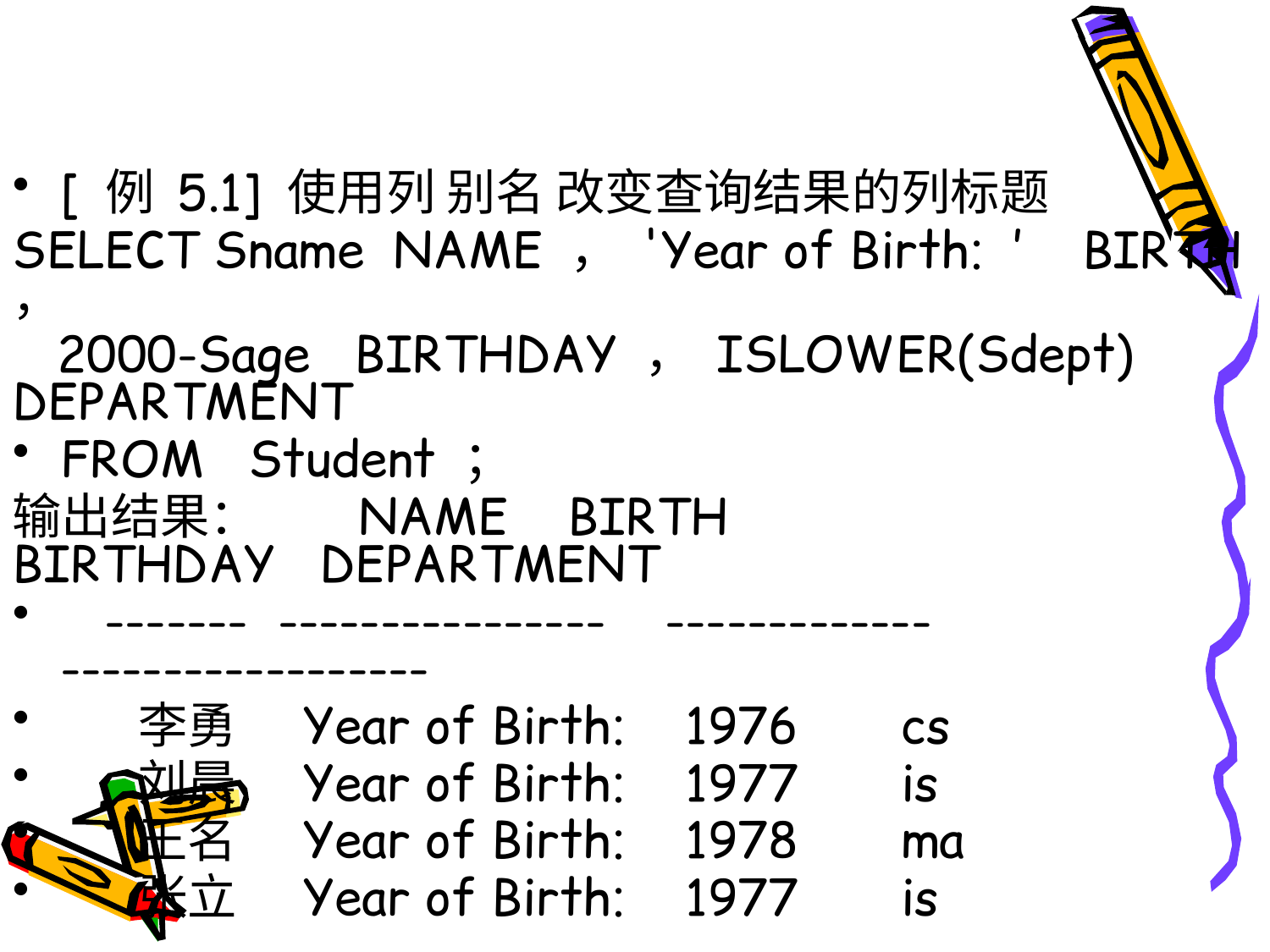

#
[ 例 5.1] 使用列 别名 改变查询结果的列标题
SELECT Sname  NAME ， 'Year of Birth:  ’    BIRTH ，
   2000-Sage   BIRTHDAY ， ISLOWER(Sdept)   DEPARTMENT
FROM   Student ；
输出结果：        NAME    BIRTH                  BIRTHDAY   DEPARTMENT
   -------  ----------------    -------------  ------------------
      李勇     Year of Birth:    1976       cs
      刘晨     Year of Birth:    1977       is
      王名     Year of Birth:    1978       ma
      张立     Year of Birth:    1977       is